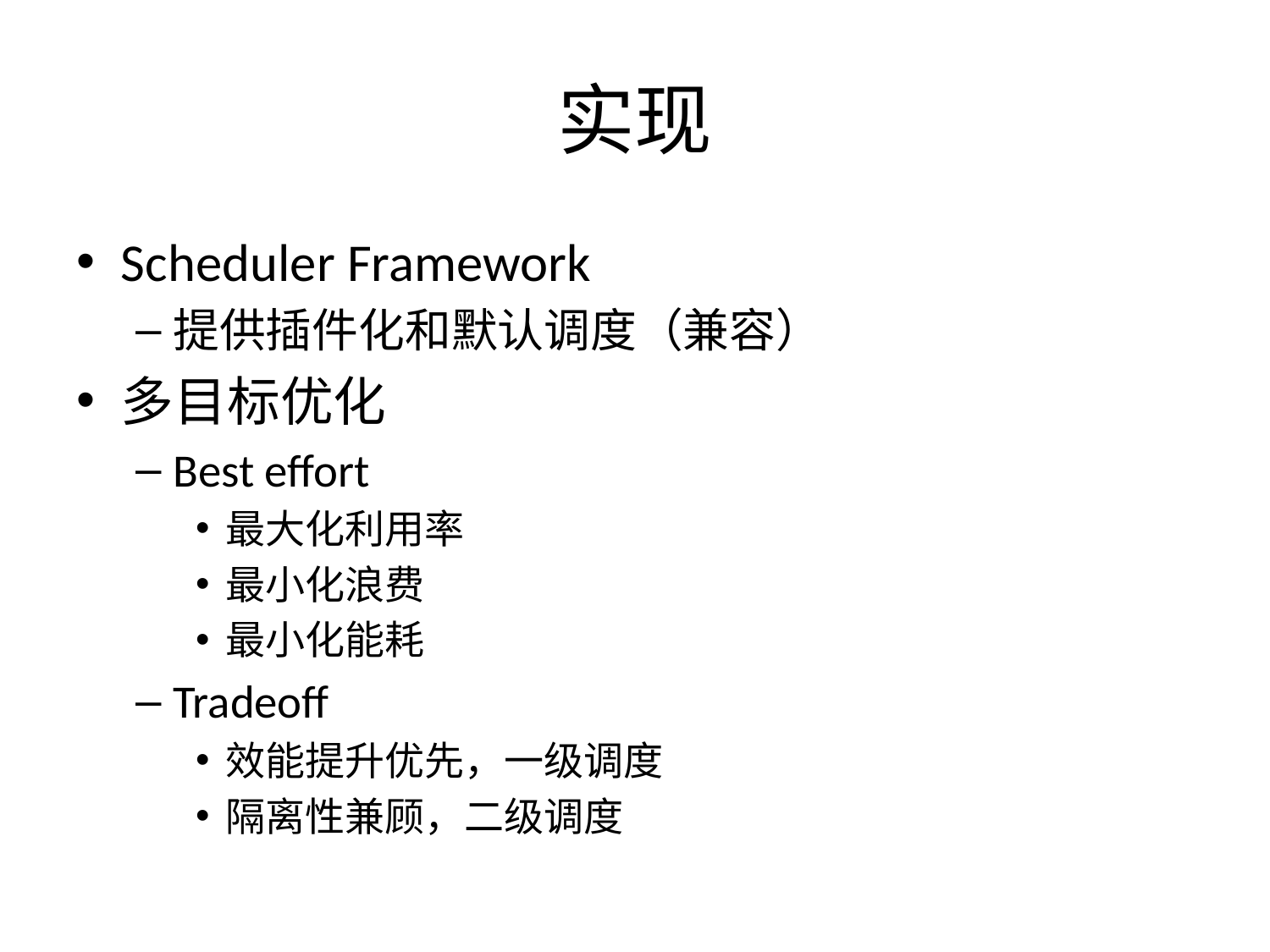

# 实现
Scheduler Framework
提供插件化和默认调度（兼容）
多目标优化
Best effort
最大化利用率
最小化浪费
最小化能耗
Tradeoff
效能提升优先，一级调度
隔离性兼顾，二级调度